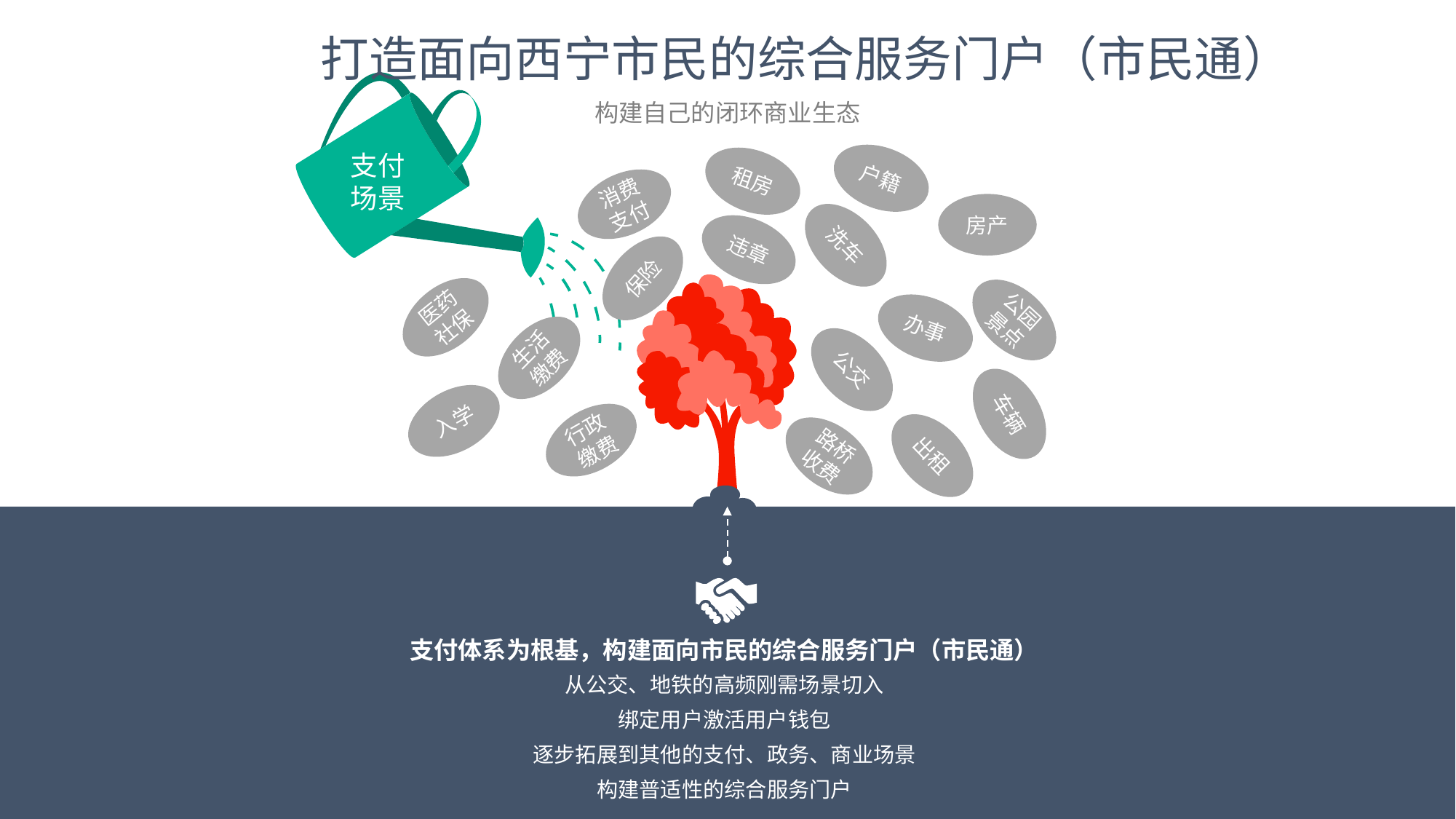

打造面向西宁市民的综合服务门户（市民通）
构建自己的闭环商业生态
平安技术支持
支付场景
户籍
租房
消费支付
房产
洗车
违章
保险

医药社保
公园景点
办事
生活缴费
公交
车辆
入学
行政缴费
出租
路桥收费

支付体系为根基，构建面向市民的综合服务门户（市民通）
从公交、地铁的高频刚需场景切入
绑定用户激活用户钱包
逐步拓展到其他的支付、政务、商业场景
构建普适性的综合服务门户